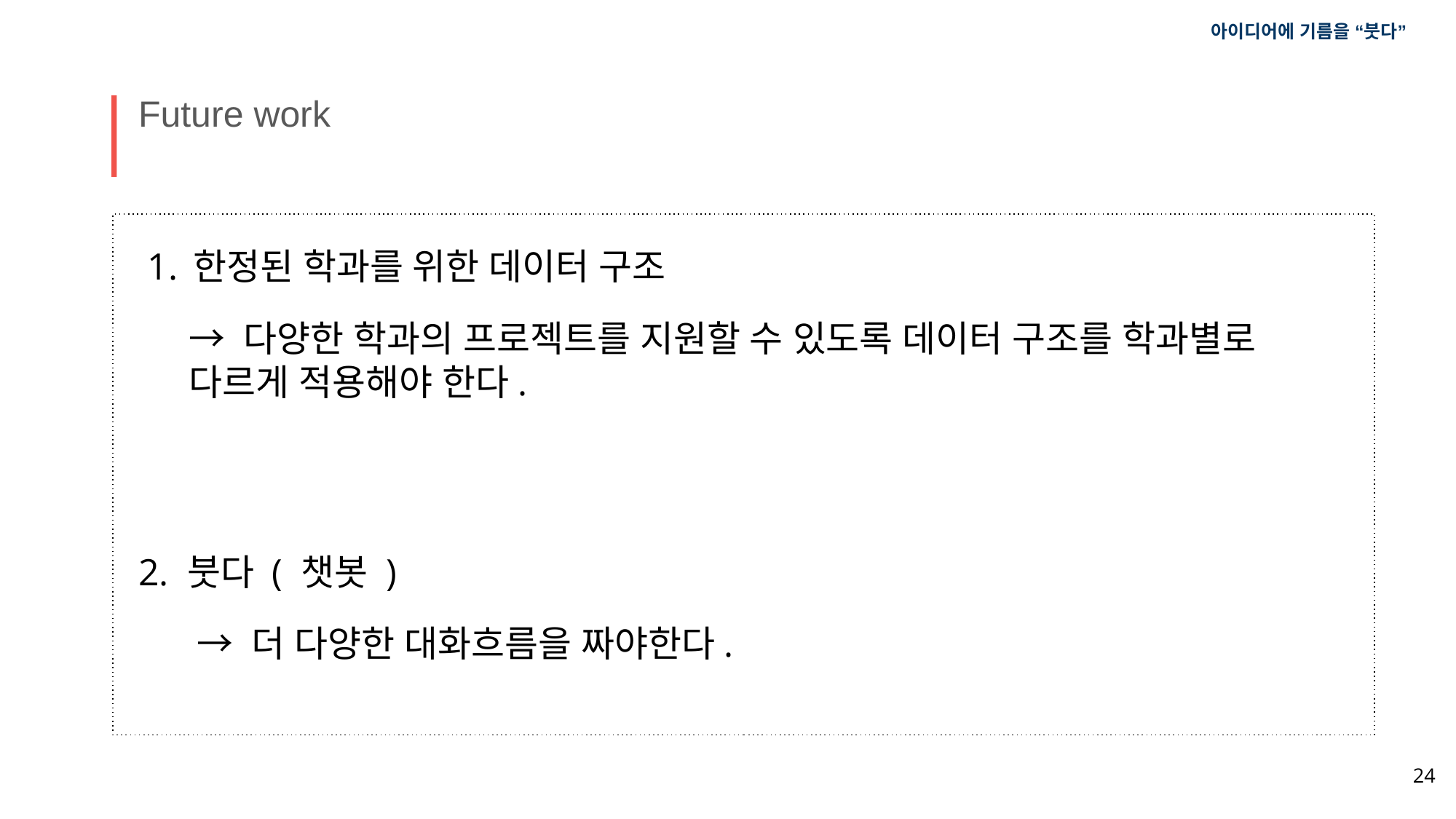

아이디어에 기름을 “붓다”
Future work

한정된 학과를 위한 데이터 구조

2. 붓다 ( 챗봇 )
→ 다양한 학과의 프로젝트를 지원할 수 있도록 데이터 구조를 학과별로 다르게 적용해야 한다.
→ 더 다양한 대화흐름을 짜야한다.
24